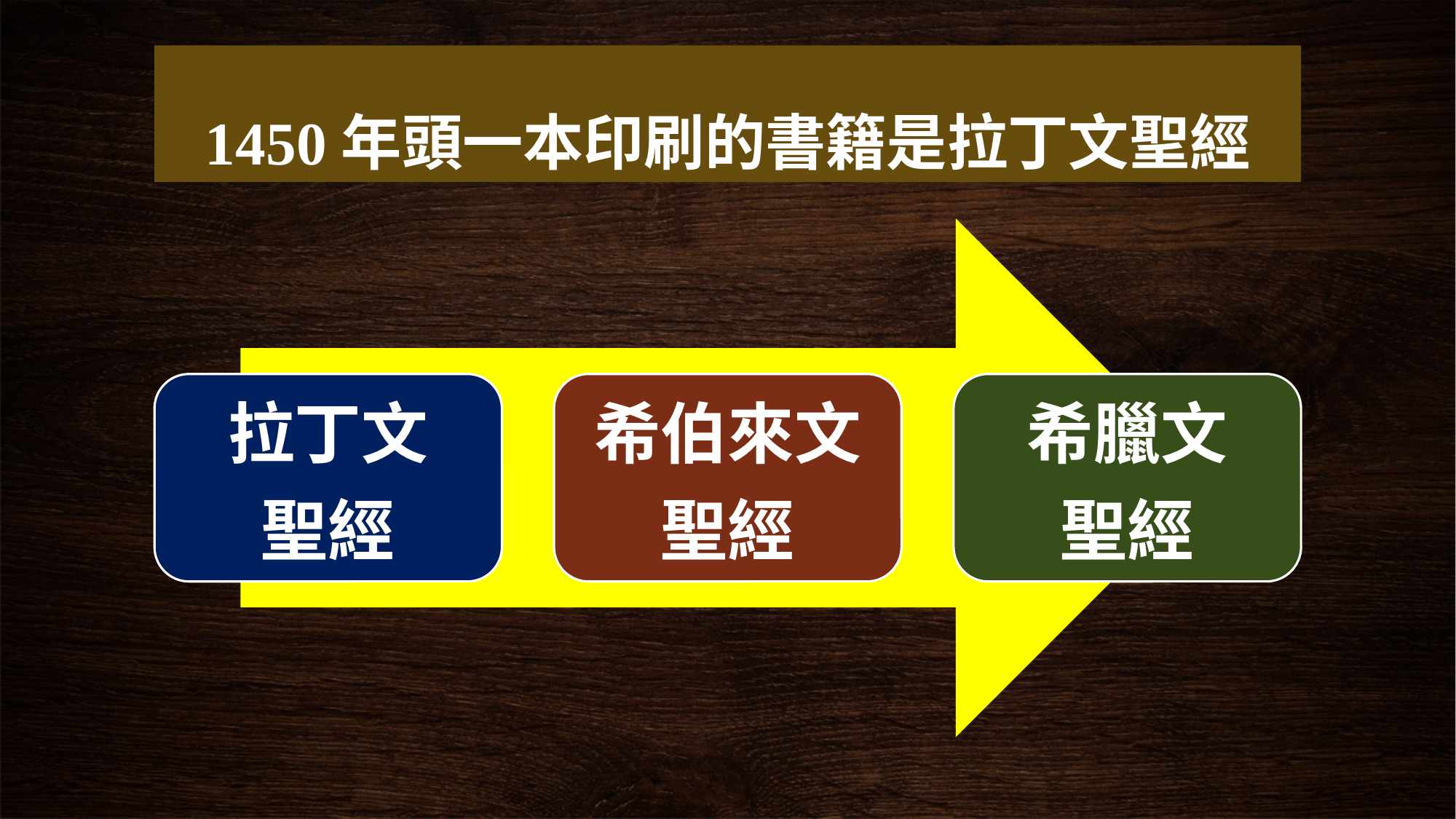

# 1450年頭一本印刷的書籍是拉丁文聖經
拉丁文
聖經
希伯來文
聖經
希臘文
聖經